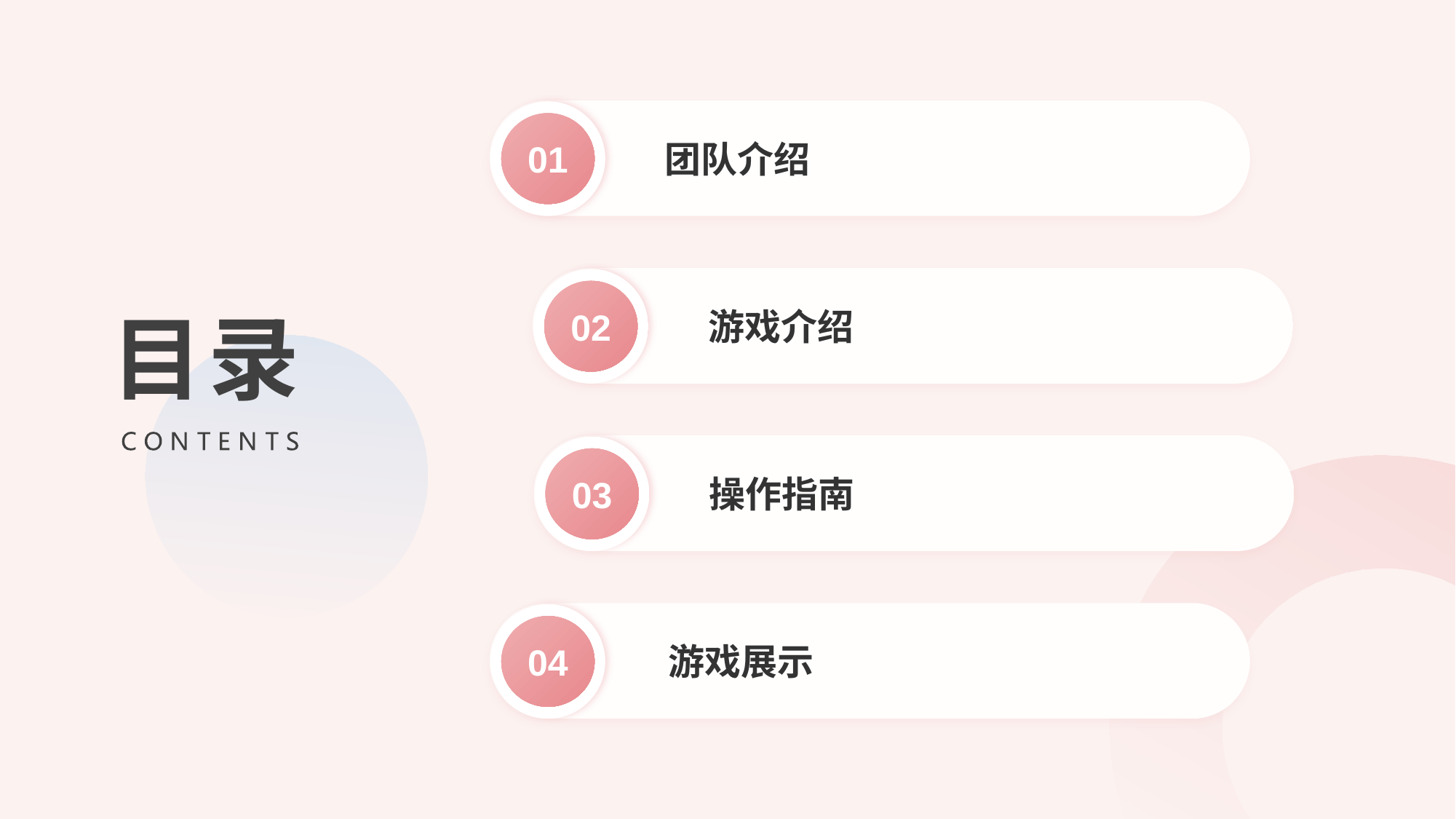

团队介绍

01
目录

游戏介绍

02

操作指南

03

游戏展示

04